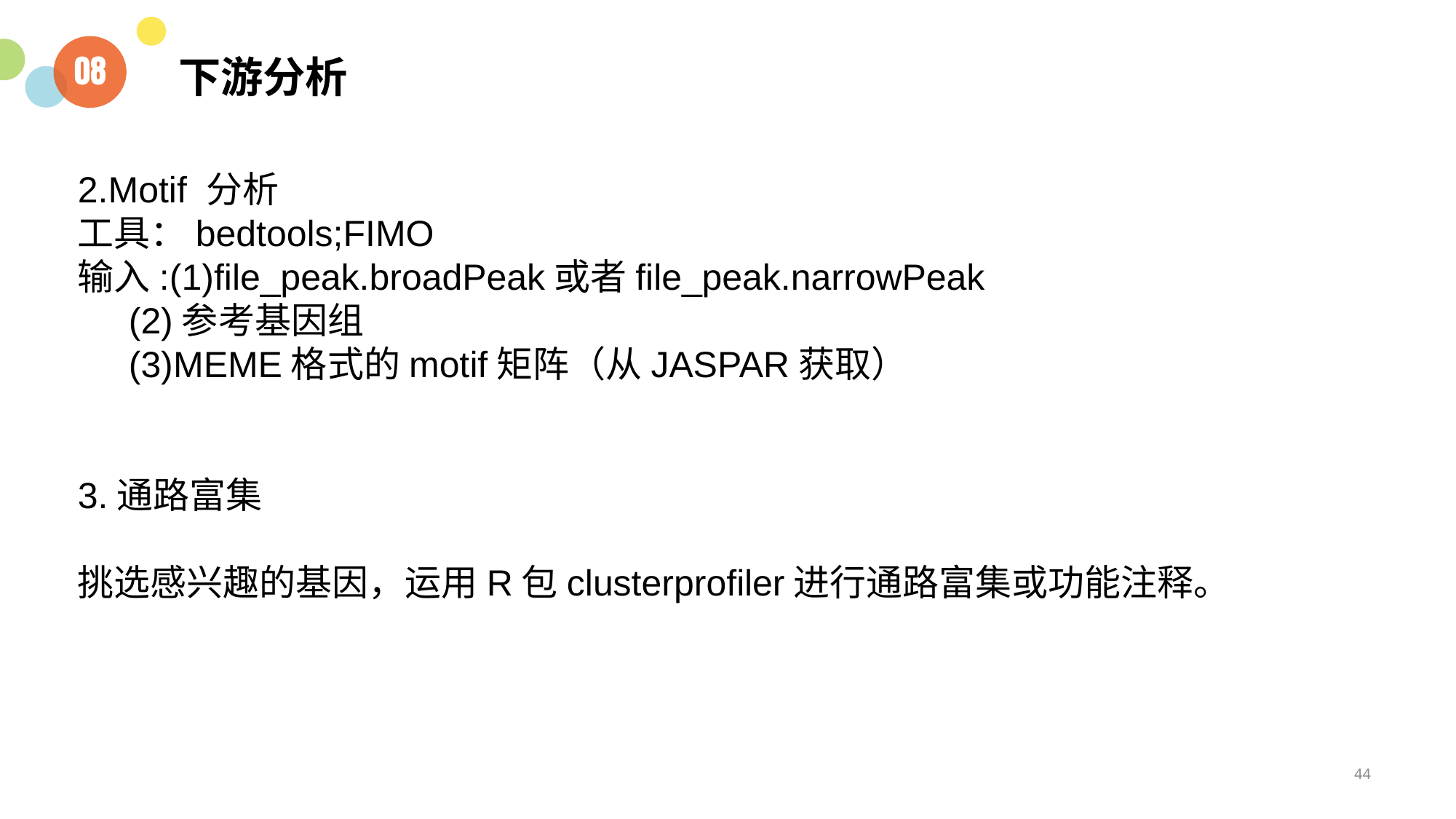

下游分析
08

2.Motif 分析
工具：bedtools;FIMO
输入:(1)file_peak.broadPeak或者file_peak.narrowPeak
     (2)参考基因组
     (3)MEME格式的motif矩阵（从JASPAR获取）

3.通路富集

挑选感兴趣的基因，运用R包clusterprofiler进行通路富集或功能注释。
44